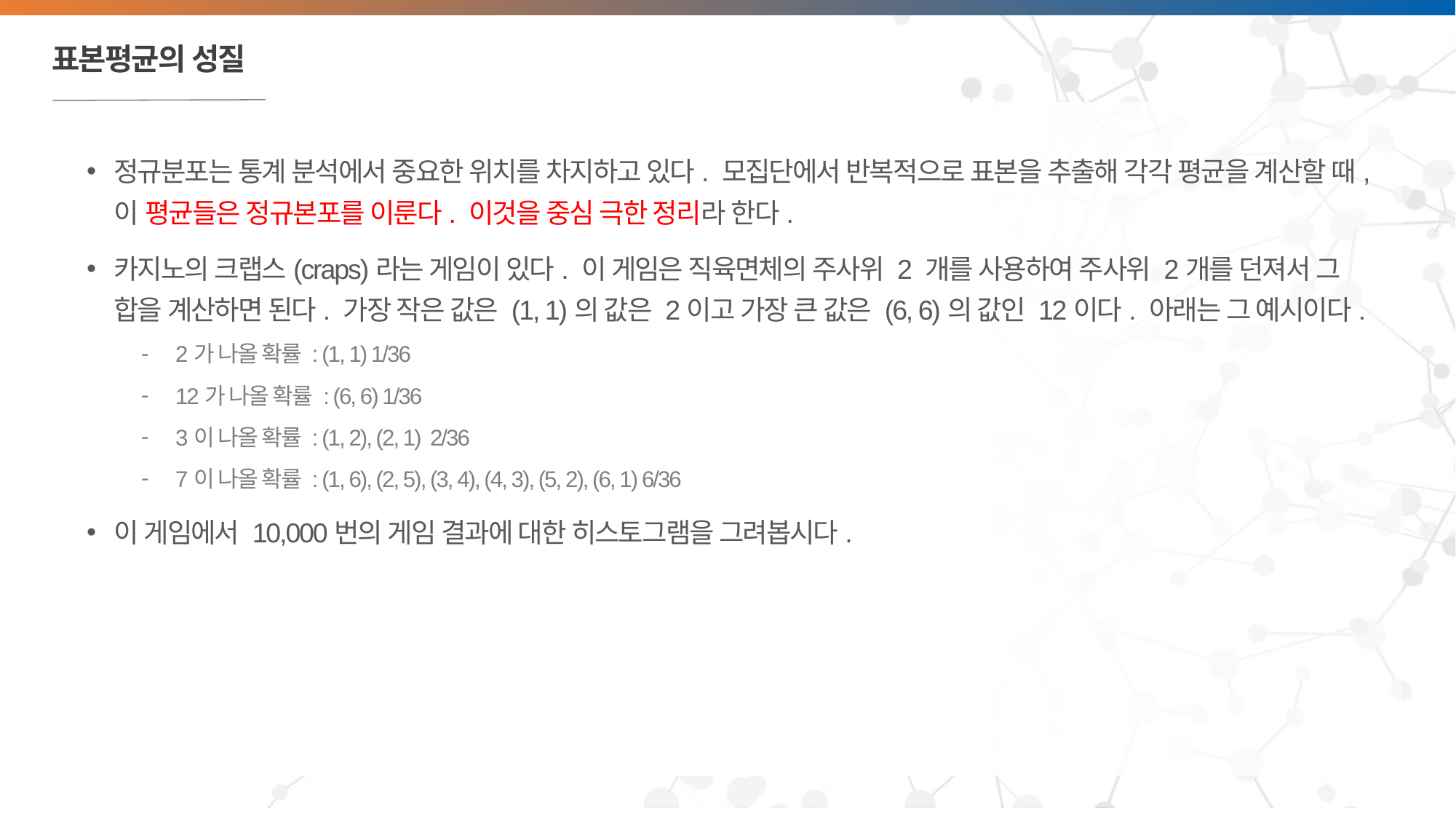

# 표본평균의 성질

정규분포는 통계 분석에서 중요한 위치를 차지하고 있다. 모집단에서 반복적으로 표본을 추출해 각각 평균을 계산할 때, 이 평균들은 정규본포를 이룬다. 이것을 중심 극한 정리라 한다.
카지노의 크랩스(craps)라는 게임이 있다. 이 게임은 직육면체의 주사위 2 개를 사용하여 주사위 2개를 던져서 그 합을 계산하면 된다. 가장 작은 값은 (1, 1)의 값은 2이고 가장 큰 값은 (6, 6)의 값인 12이다. 아래는 그 예시이다.
2가 나올 확률 : (1, 1) 1/36
12가 나올 확률 : (6, 6) 1/36
3이 나올 확률 : (1, 2), (2, 1)  2/36
7이 나올 확률 : (1, 6), (2, 5), (3, 4), (4, 3), (5, 2), (6, 1) 6/36
이 게임에서 10,000번의 게임 결과에 대한 히스토그램을 그려봅시다.